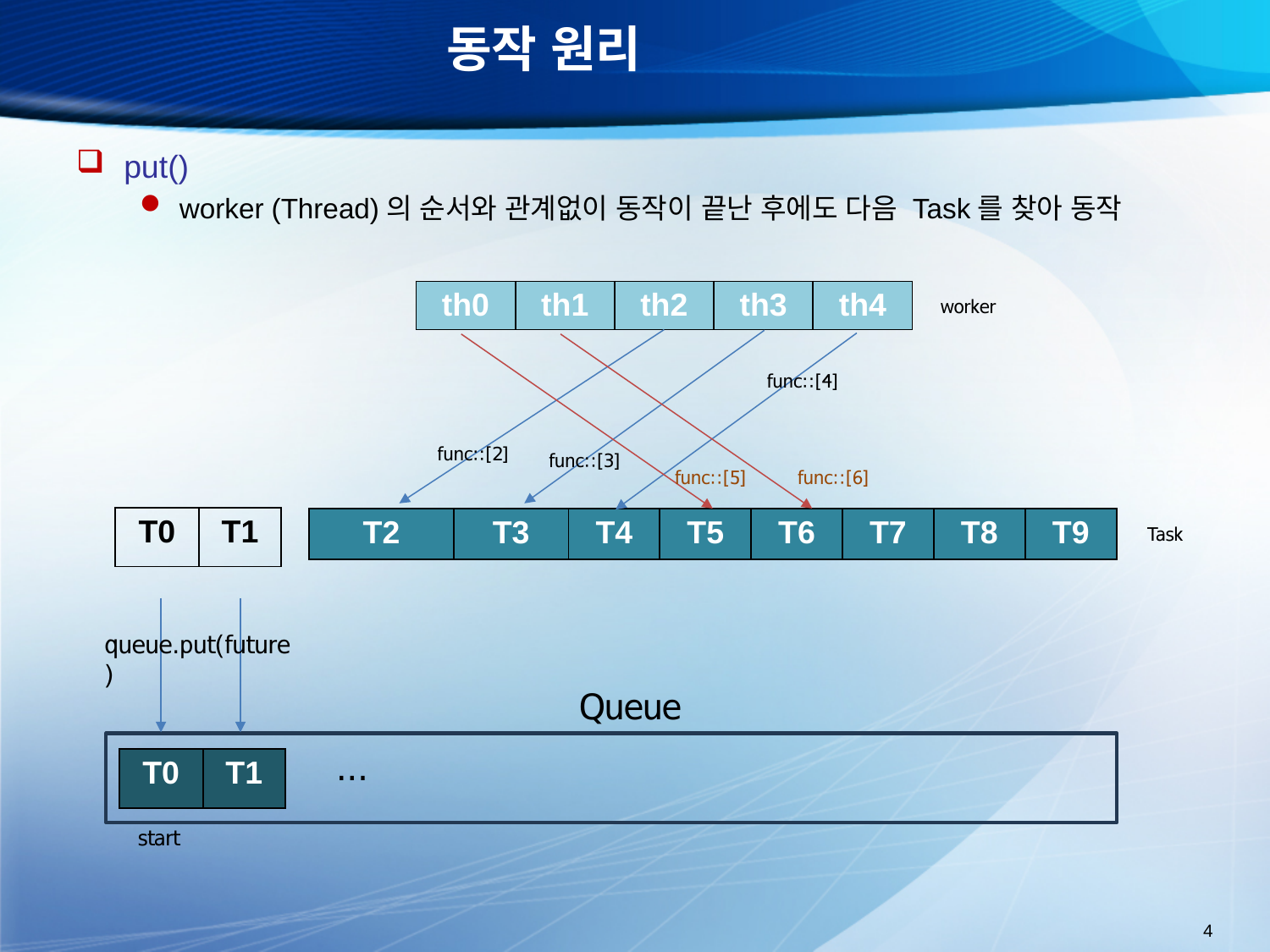

# 동작 원리
put()
worker (Thread)의 순서와 관계없이 동작이 끝난 후에도 다음 Task를 찾아 동작

| th0 | th1 | th2 | th3 | th4 |
| --- | --- | --- | --- | --- |
worker
func::[4]
func::[2]
func::[3]
func::[5]
func::[6]
| T0 | T1 |
| --- | --- |
| T2 | T3 | T4 | T5 | T6 | T7 | T8 | T9 |
| --- | --- | --- | --- | --- | --- | --- | --- |
Task
queue.put(future)

Queue

...
| T0 | T1 |
| --- | --- |
start